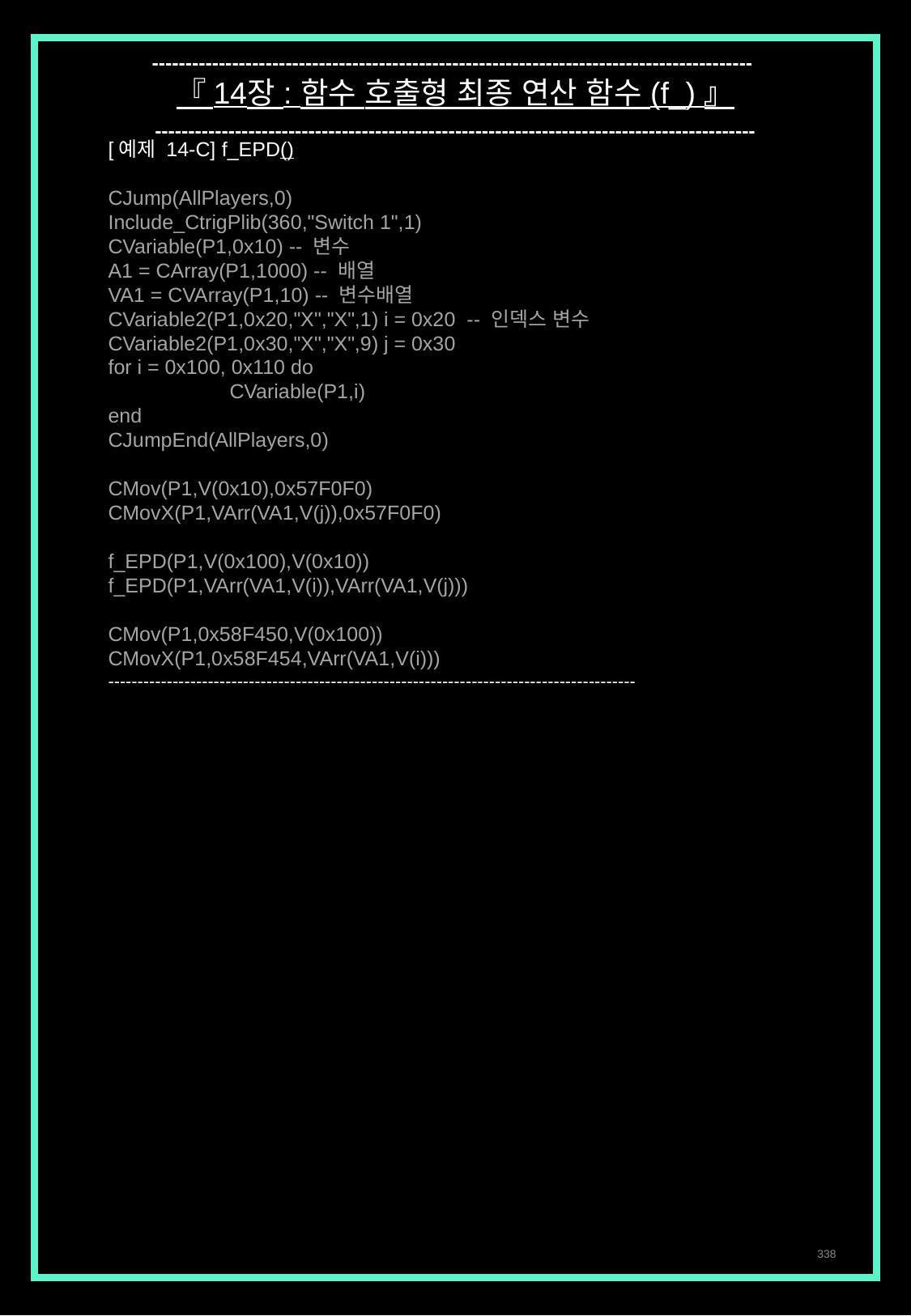

------------------------------------------------------------------------------------------
『 14장 : 함수 호출형 최종 연산 함수 (f_) 』
------------------------------------------------------------------------------------------
[예제 14-C] f_EPD()

CJump(AllPlayers,0)
Include_CtrigPlib(360,"Switch 1",1)
CVariable(P1,0x10) -- 변수
A1 = CArray(P1,1000) -- 배열
VA1 = CVArray(P1,10) -- 변수배열
CVariable2(P1,0x20,"X","X",1) i = 0x20  -- 인덱스 변수
CVariable2(P1,0x30,"X","X",9) j = 0x30
for i = 0x100, 0x110 do
	CVariable(P1,i)
end
CJumpEnd(AllPlayers,0)

CMov(P1,V(0x10),0x57F0F0)
CMovX(P1,VArr(VA1,V(j)),0x57F0F0)

f_EPD(P1,V(0x100),V(0x10))
f_EPD(P1,VArr(VA1,V(i)),VArr(VA1,V(j)))

CMov(P1,0x58F450,V(0x100))
CMovX(P1,0x58F454,VArr(VA1,V(i)))
------------------------------------------------------------------------------------------
338